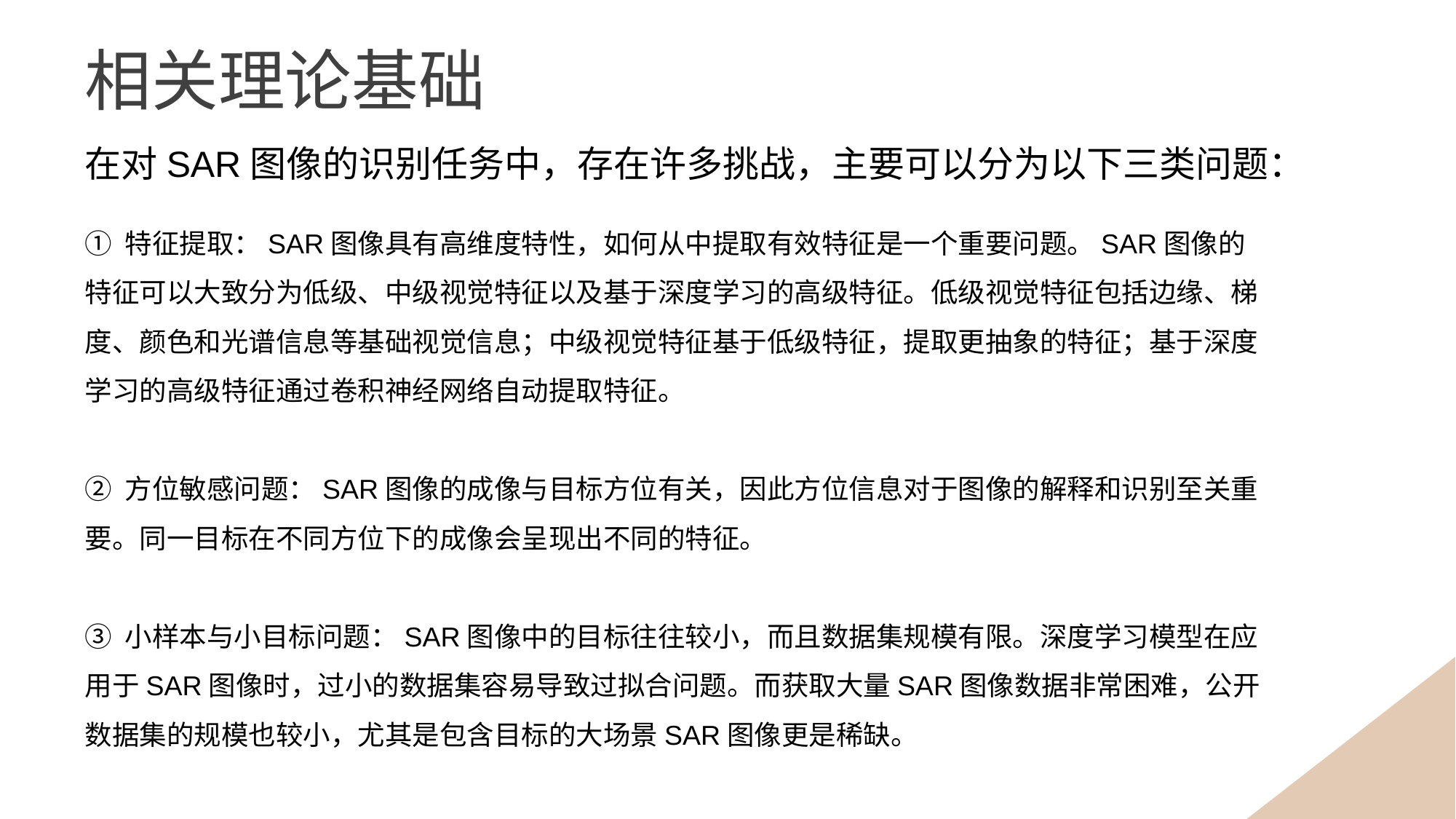

相关理论基础
在对SAR图像的识别任务中，存在许多挑战，主要可以分为以下三类问题：
① 特征提取：SAR图像具有高维度特性，如何从中提取有效特征是一个重要问题。SAR图像的特征可以大致分为低级、中级视觉特征以及基于深度学习的高级特征。低级视觉特征包括边缘、梯度、颜色和光谱信息等基础视觉信息；中级视觉特征基于低级特征，提取更抽象的特征；基于深度学习的高级特征通过卷积神经网络自动提取特征。

② 方位敏感问题：SAR图像的成像与目标方位有关，因此方位信息对于图像的解释和识别至关重要。同一目标在不同方位下的成像会呈现出不同的特征。

③ 小样本与小目标问题：SAR图像中的目标往往较小，而且数据集规模有限。深度学习模型在应用于SAR图像时，过小的数据集容易导致过拟合问题。而获取大量SAR图像数据非常困难，公开数据集的规模也较小，尤其是包含目标的大场景SAR图像更是稀缺。